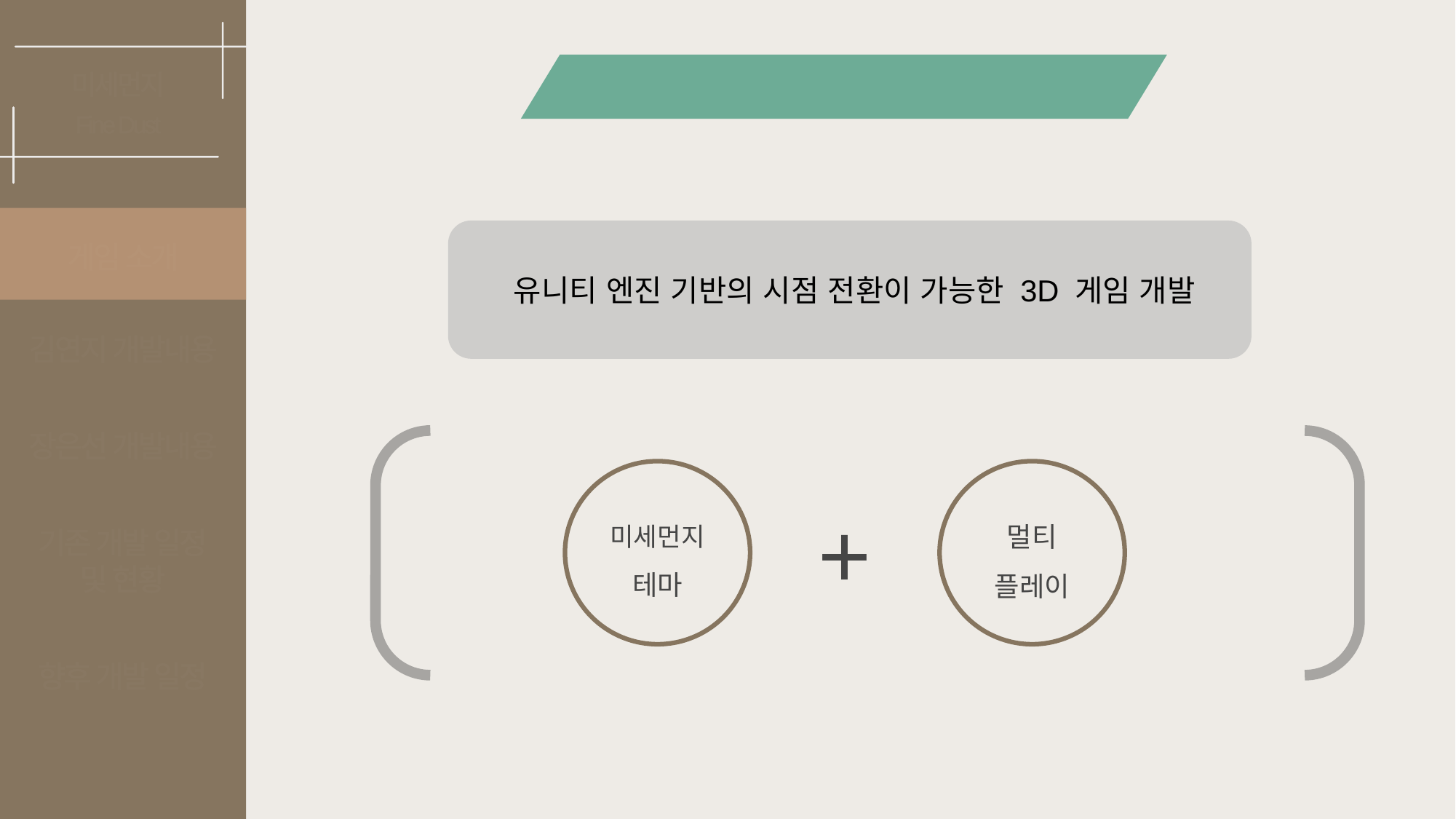

미세먼지에서 살아남기
미세먼지
Fine Dust

게임 소개
유니티 엔진 기반의 시점 전환이 가능한 3D 게임 개발
김연지 개발내용
장은선 개발내용

미세먼지
테마
멀티
플레이
+
기존 개발 일정
및 현황
향후 개발 일정